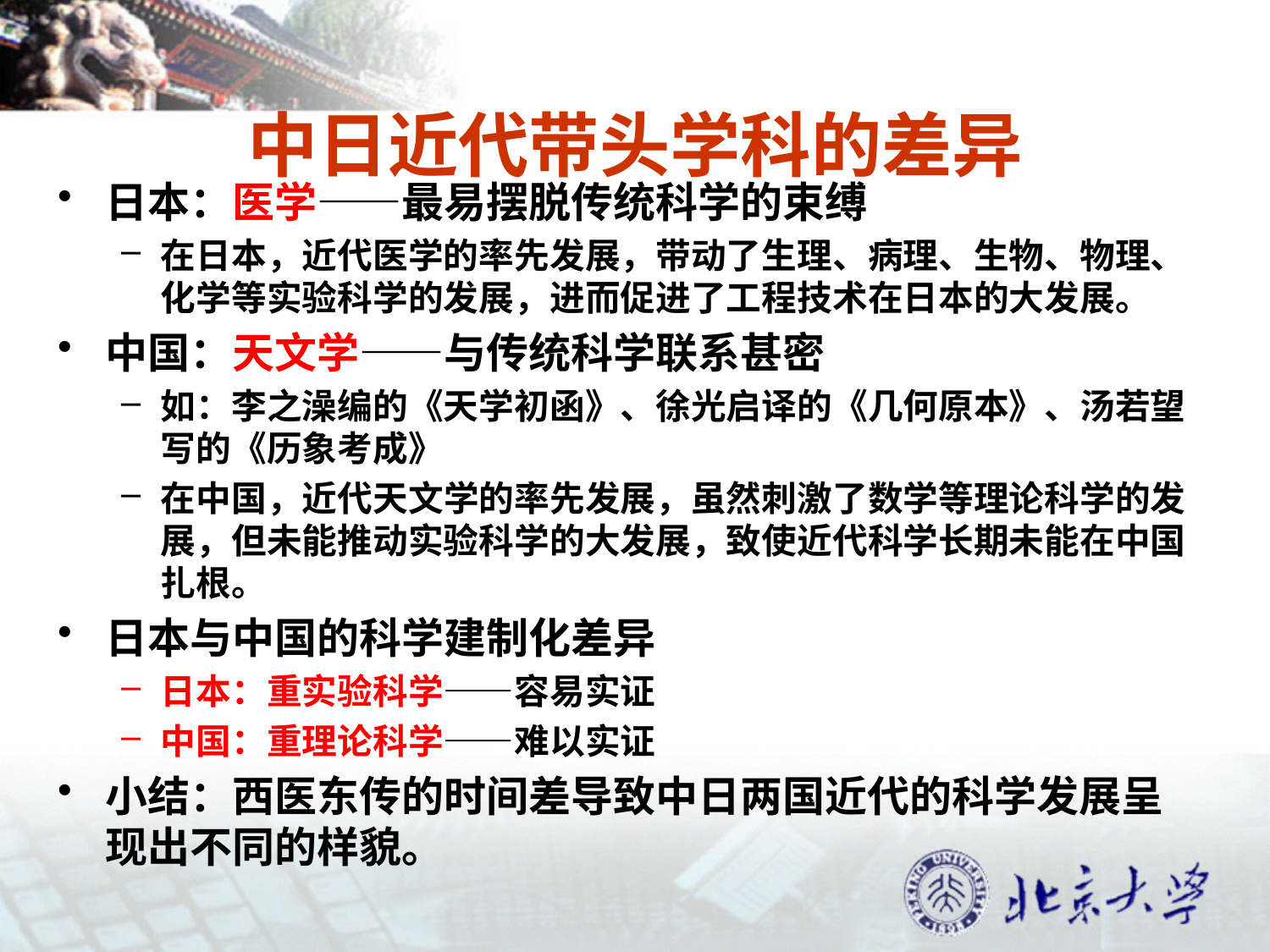

# 中日近代带头学科的差异
日本：医学——最易摆脱传统科学的束缚
在日本，近代医学的率先发展，带动了生理、病理、生物、物理、化学等实验科学的发展，进而促进了工程技术在日本的大发展。
中国：天文学——与传统科学联系甚密
如：李之澡编的《天学初函》、徐光启译的《几何原本》、汤若望写的《历象考成》
在中国，近代天文学的率先发展，虽然刺激了数学等理论科学的发展，但未能推动实验科学的大发展，致使近代科学长期未能在中国扎根。
日本与中国的科学建制化差异
日本：重实验科学——容易实证
中国：重理论科学——难以实证
小结：西医东传的时间差导致中日两国近代的科学发展呈现出不同的样貌。